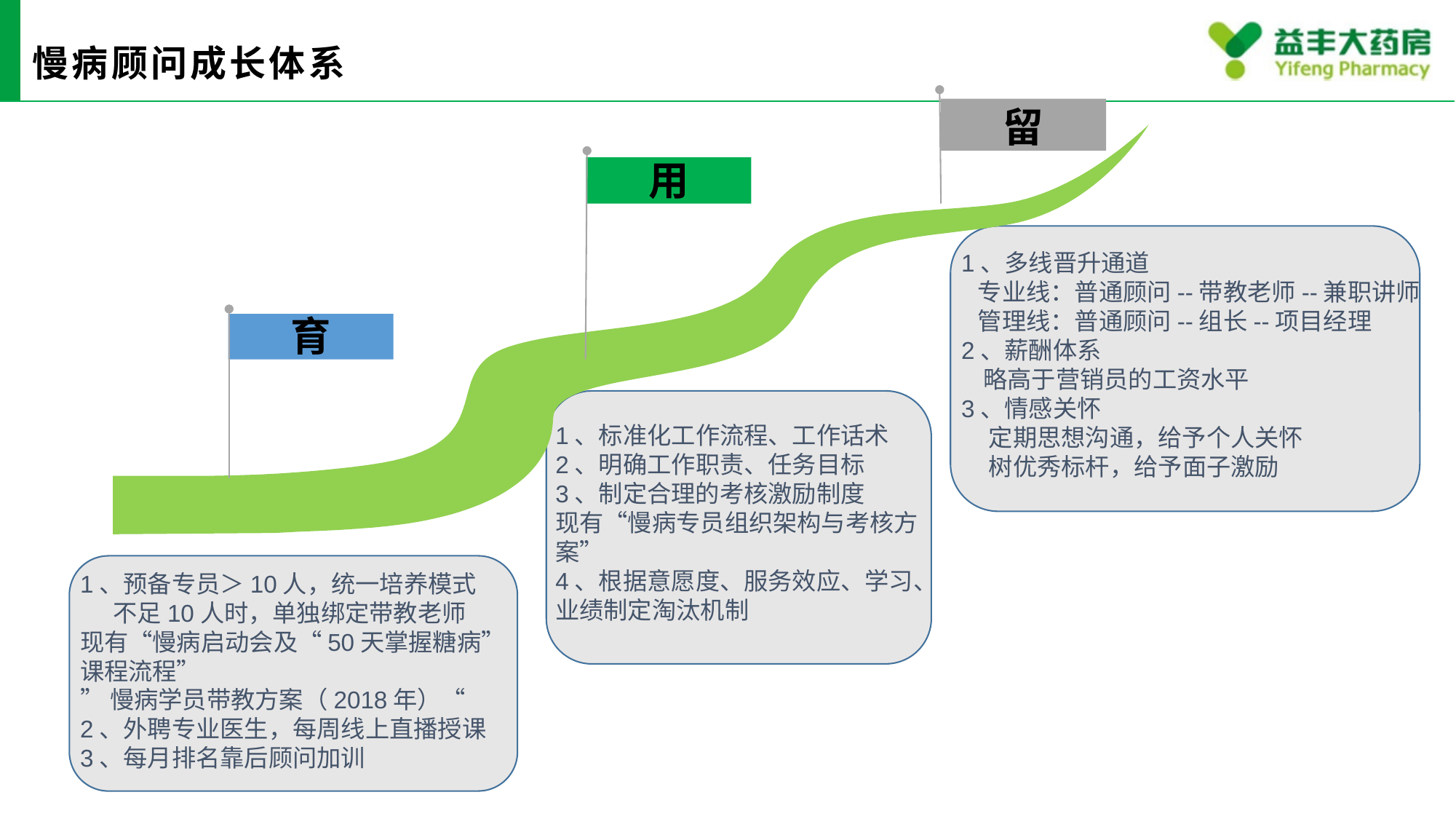

# 慢病顾问成长体系
留

用

1、多线晋升通道
  专业线：普通顾问--带教老师--兼职讲师
  管理线：普通顾问--组长--项目经理
2、薪酬体系
   略高于营销员的工资水平
3、情感关怀
    定期思想沟通，给予个人关怀
    树优秀标杆，给予面子激励
育

1、标准化工作流程、工作话术
2、明确工作职责、任务目标
3、制定合理的考核激励制度
现有“慢病专员组织架构与考核方案”
4、根据意愿度、服务效应、学习、业绩制定淘汰机制

1、预备专员＞10人，统一培养模式
     不足10人时，单独绑定带教老师
现有“慢病启动会及“50天掌握糖病”
课程流程”
”慢病学员带教方案（2018年）“
2、外聘专业医生，每周线上直播授课
3、每月排名靠后顾问加训